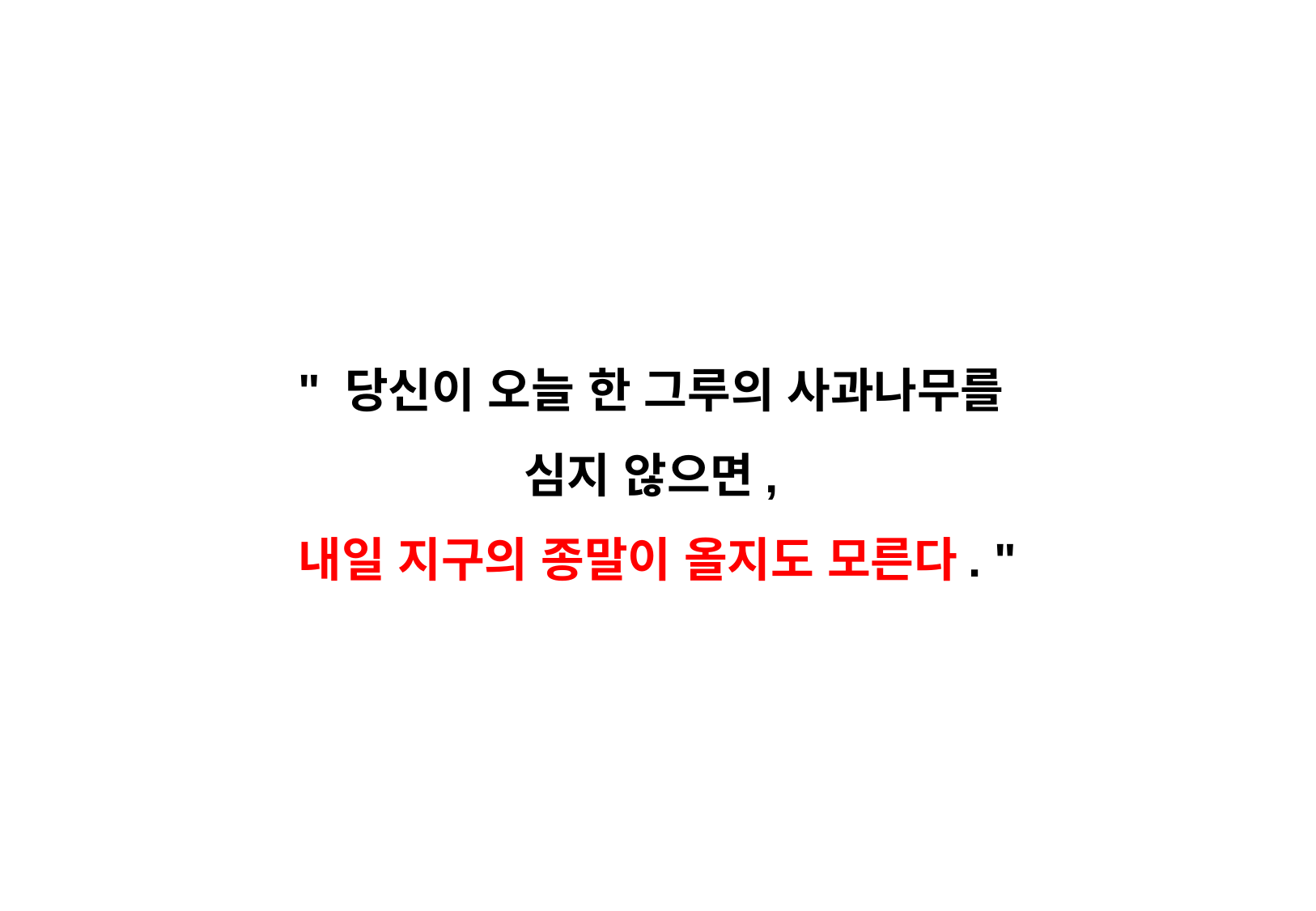

" 당신이 오늘 한 그루의 사과나무를
심지 않으면,
내일 지구의 종말이 올지도 모른다. "